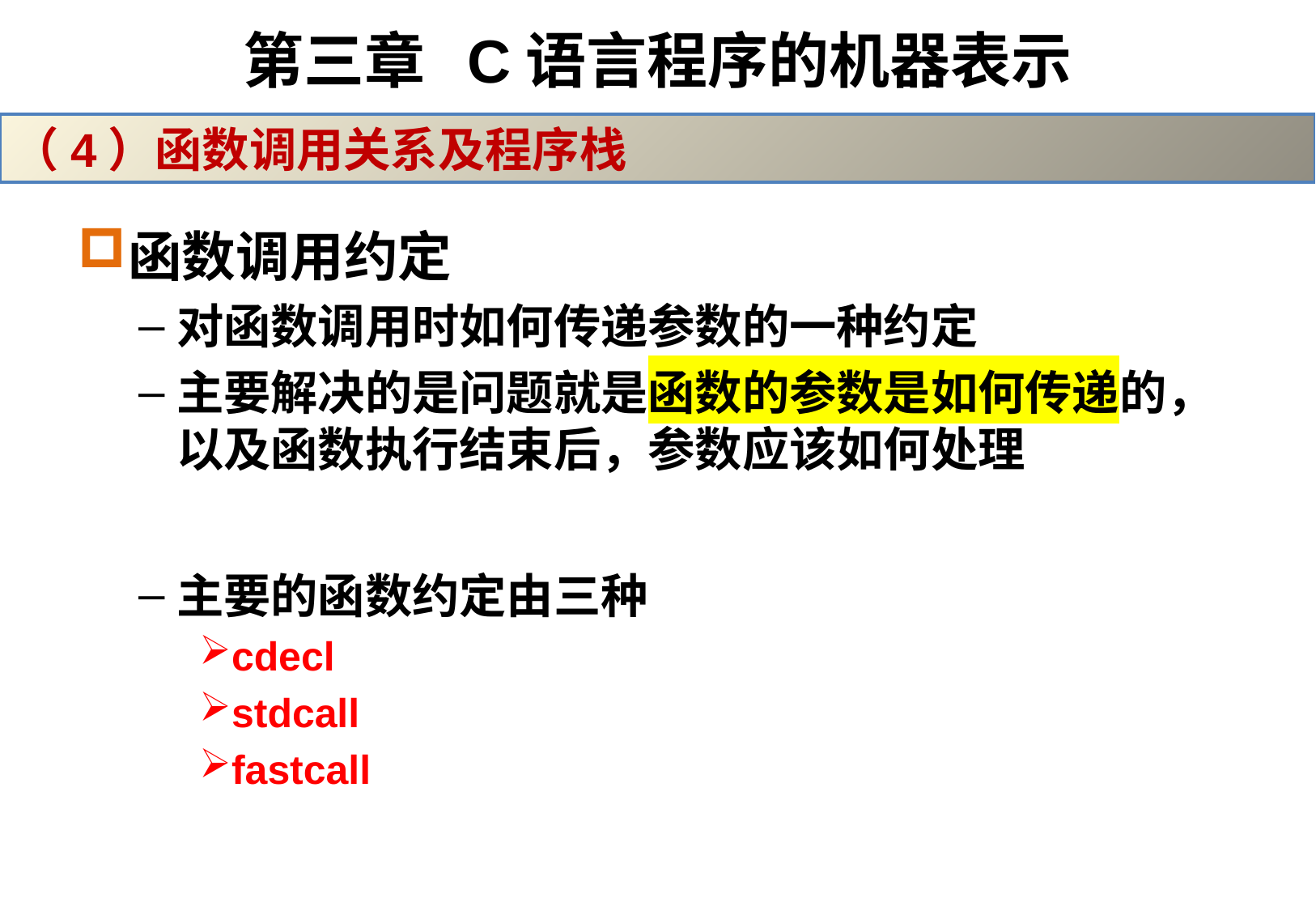

# 第三章  C语言程序的机器表示
（4）函数调用关系及程序栈
函数调用约定
对函数调用时如何传递参数的一种约定
主要解决的是问题就是函数的参数是如何传递的，以及函数执行结束后，参数应该如何处理

主要的函数约定由三种
cdecl
stdcall
fastcall